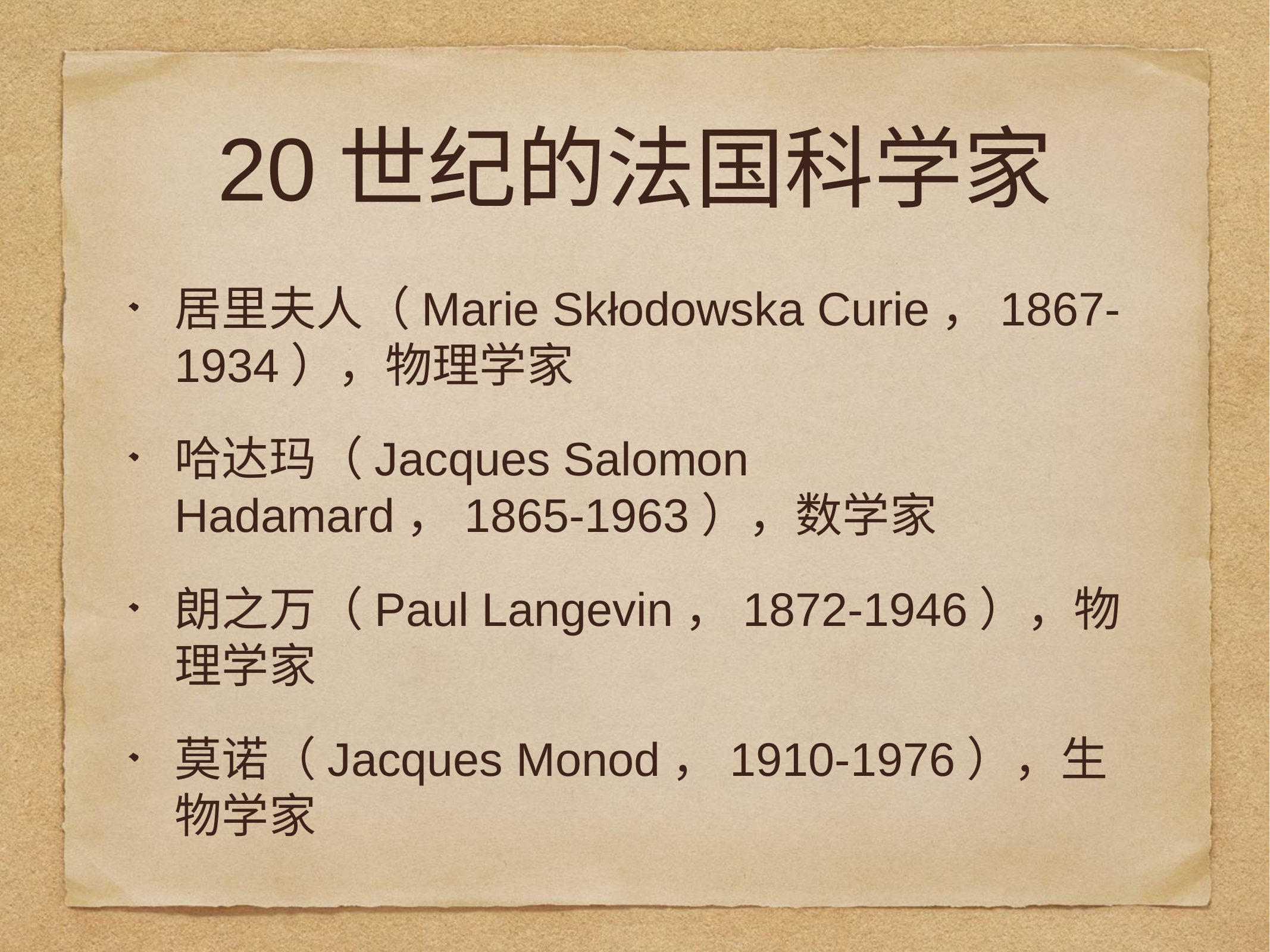

# 20世纪的法国科学家
居里夫人（Marie Skłodowska Curie，1867-1934），物理学家
哈达玛（Jacques Salomon Hadamard，1865-1963），数学家
朗之万（Paul Langevin，1872-1946），物理学家
莫诺（Jacques Monod，1910-1976），生物学家